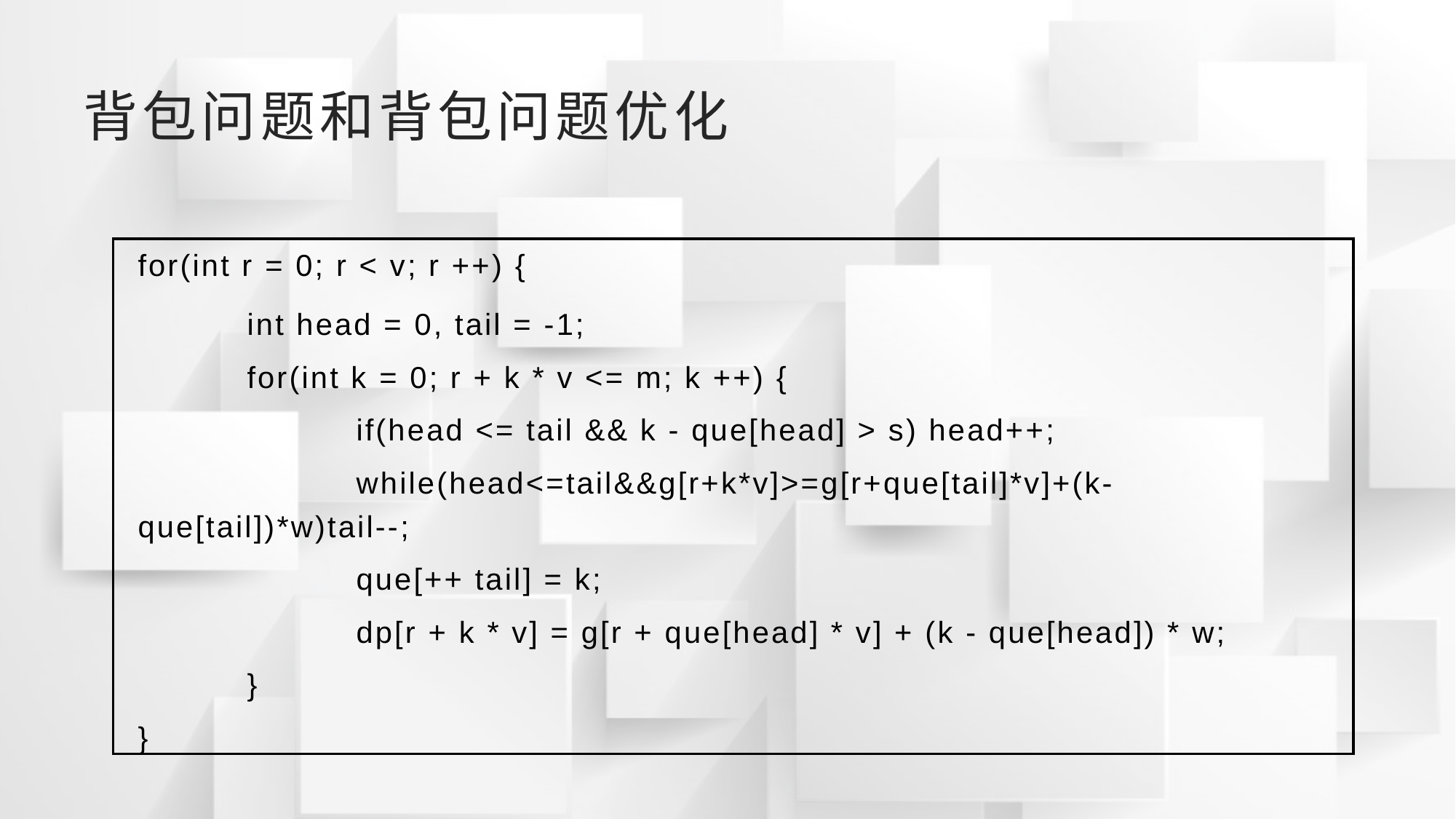

# 背包问题和背包问题优化

for(int r = 0; r < v; r ++) {
	int head = 0, tail = -1;
	for(int k = 0; r + k * v <= m; k ++) {
		if(head <= tail && k - que[head] > s) head++;
		while(head<=tail&&g[r+k*v]>=g[r+que[tail]*v]+(k-que[tail])*w)tail--;
		que[++ tail] = k;
		dp[r + k * v] = g[r + que[head] * v] + (k - que[head]) * w;
	}
}